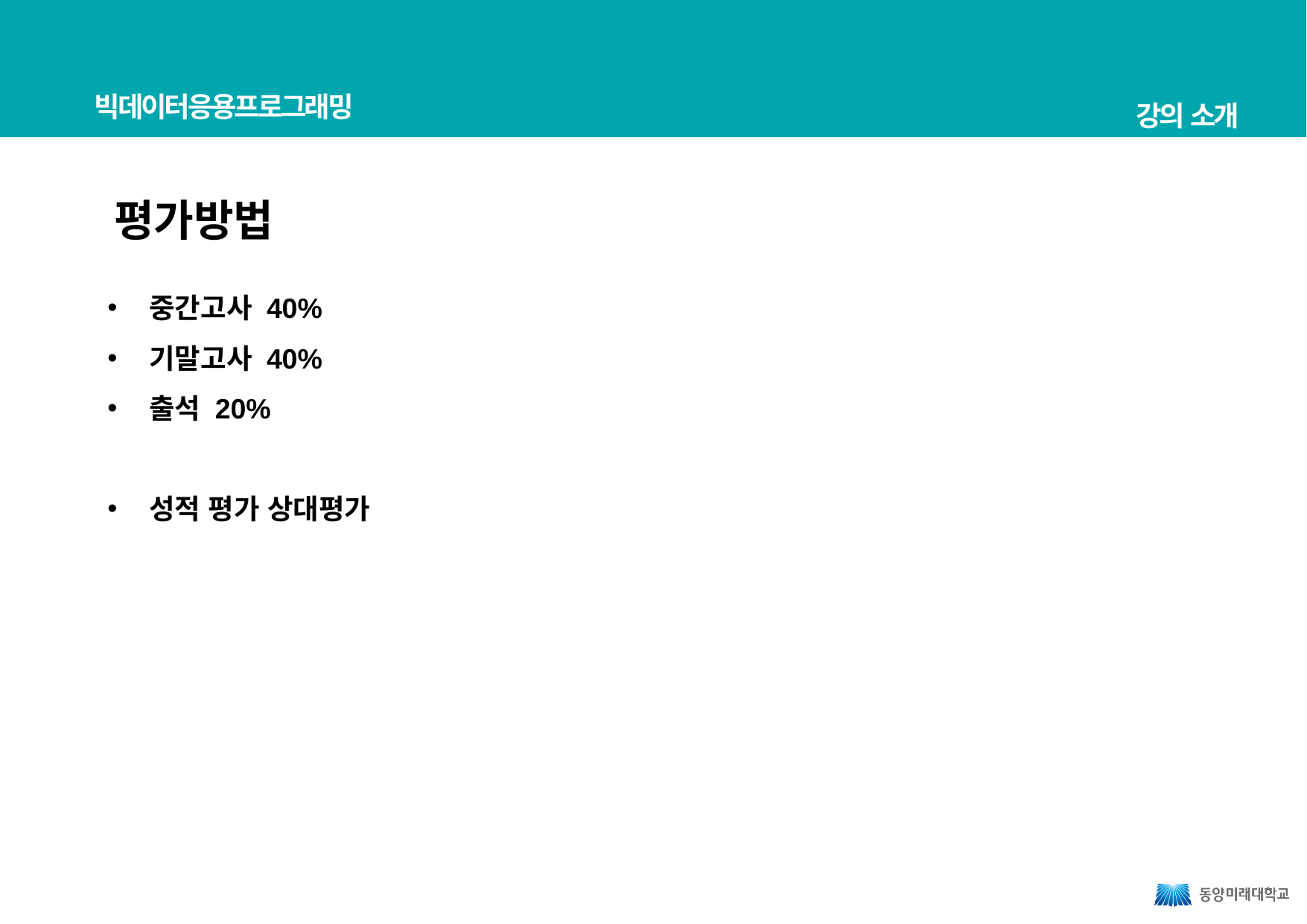

빅데이터응용프로그래밍
강의 소개
평가방법
중간고사 40%
기말고사 40%
출석 20%

성적 평가 상대평가